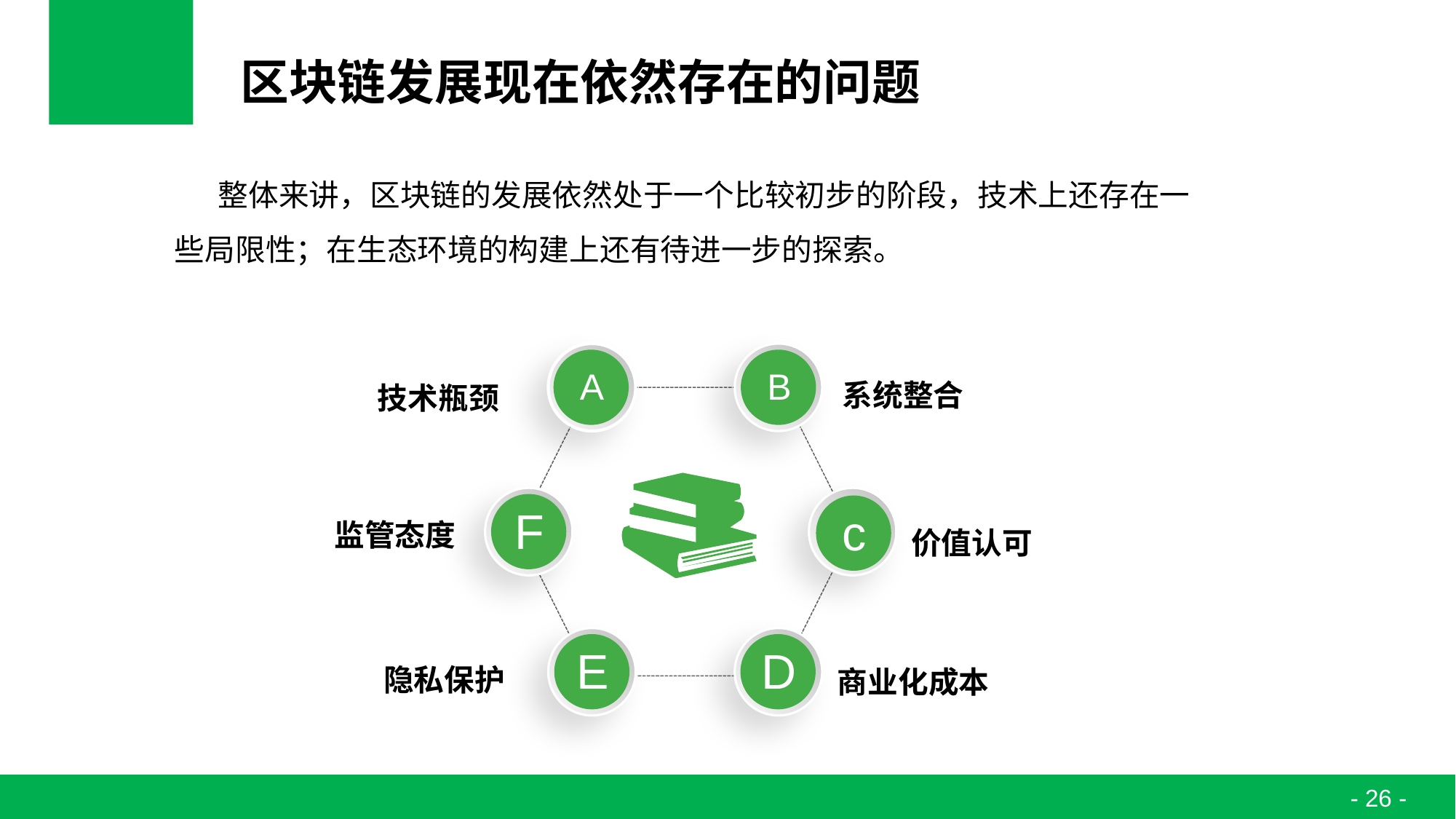

# 区块链发展现在依然存在的问题
整体来讲，区块链的发展依然处于一个比较初步的阶段，技术上还存在一些局限性；在生态环境的构建上还有待进一步的探索。

A
B
系统整合
技术瓶颈

F

c
监管态度
价值认可

E
D
隐私保护
商业化成本